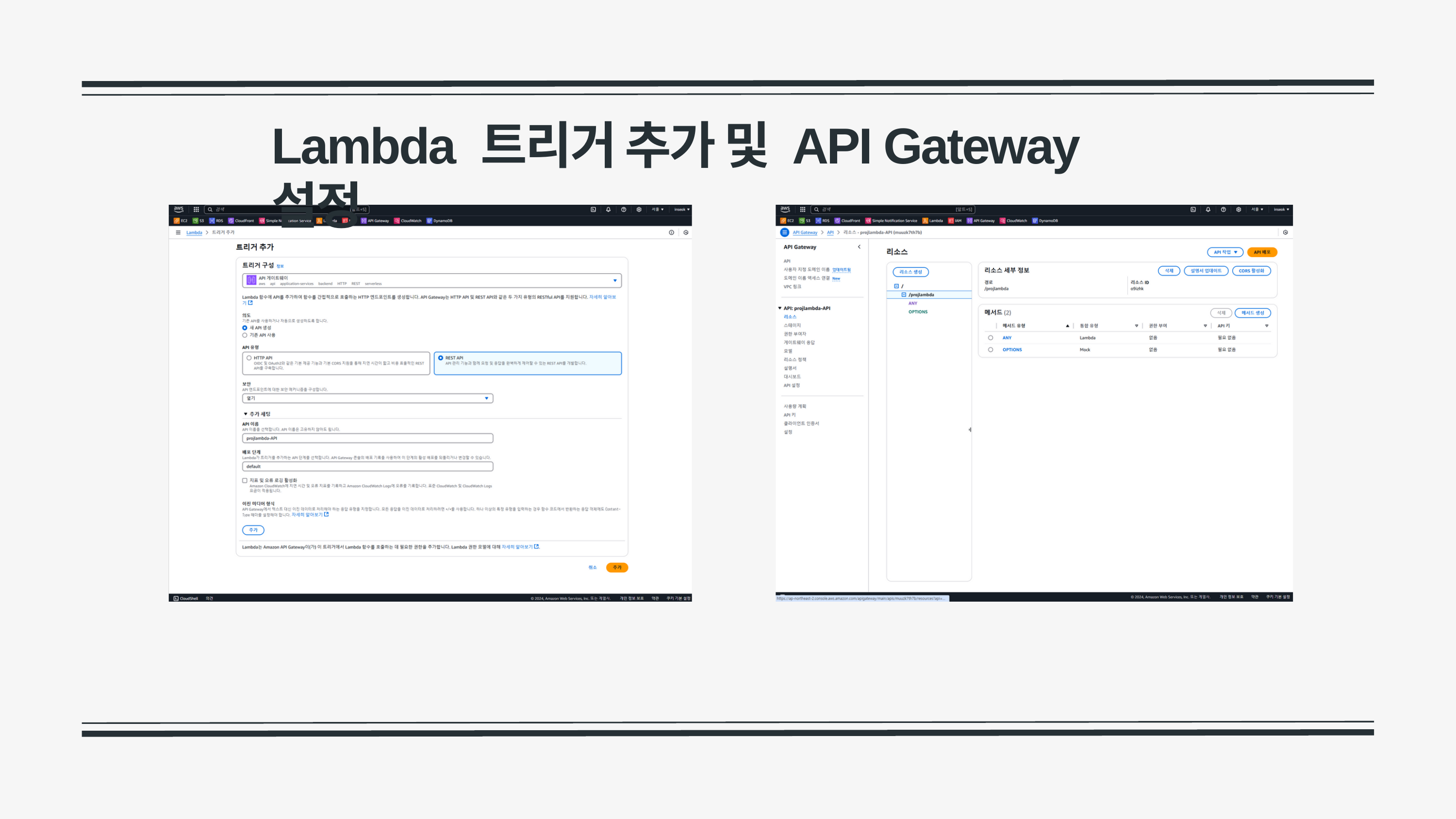

Lambda 트리거 추가 및 API Gateway 설정